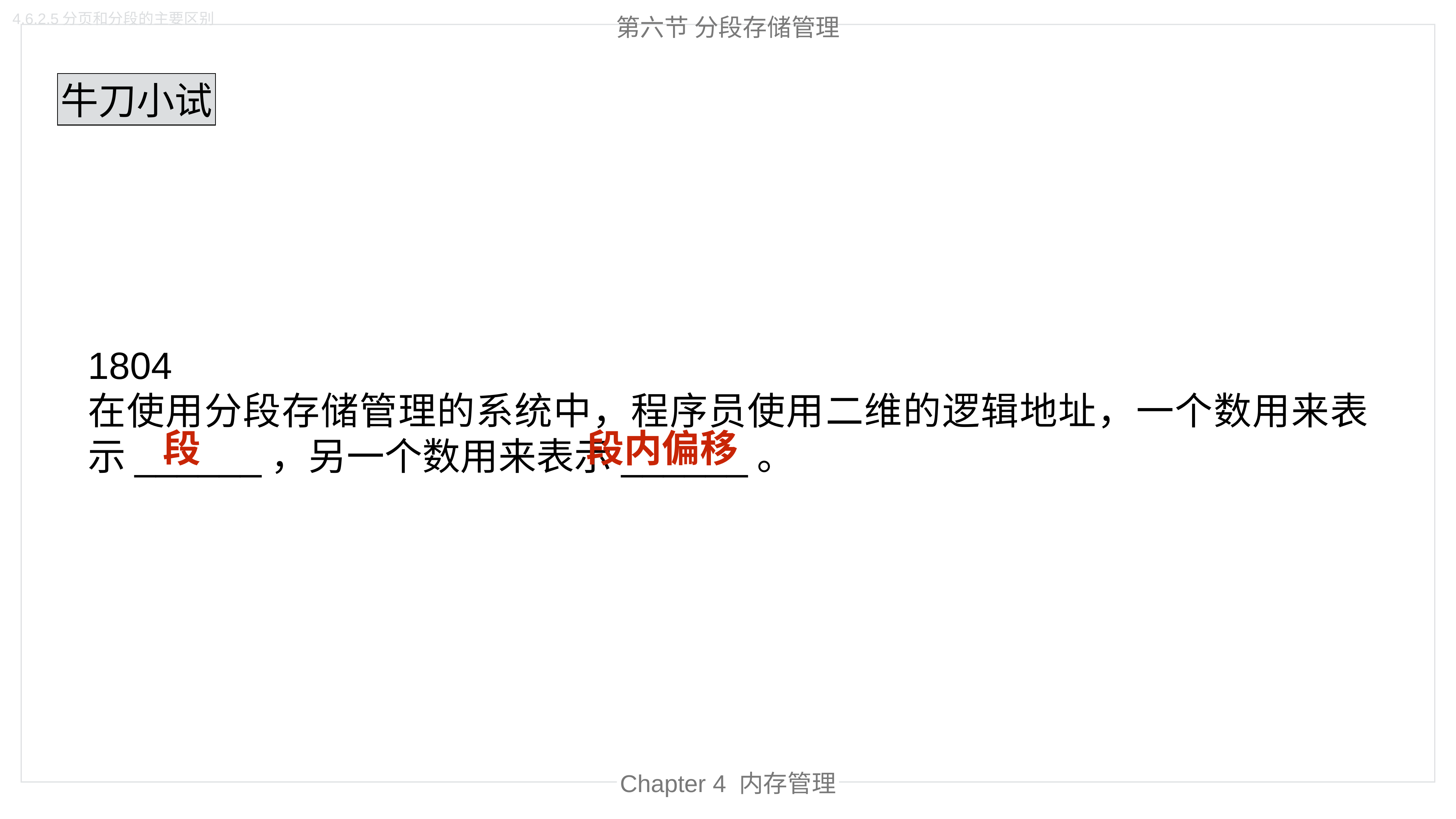

4.6.2.5分页和分段的主要区别
第六节 分段存储管理

牛刀小试
1804
在使用分段存储管理的系统中，程序员使用二维的逻辑地址，一个数用来表示______，另一个数用来表示______。
段
段内偏移
Chapter 4 内存管理